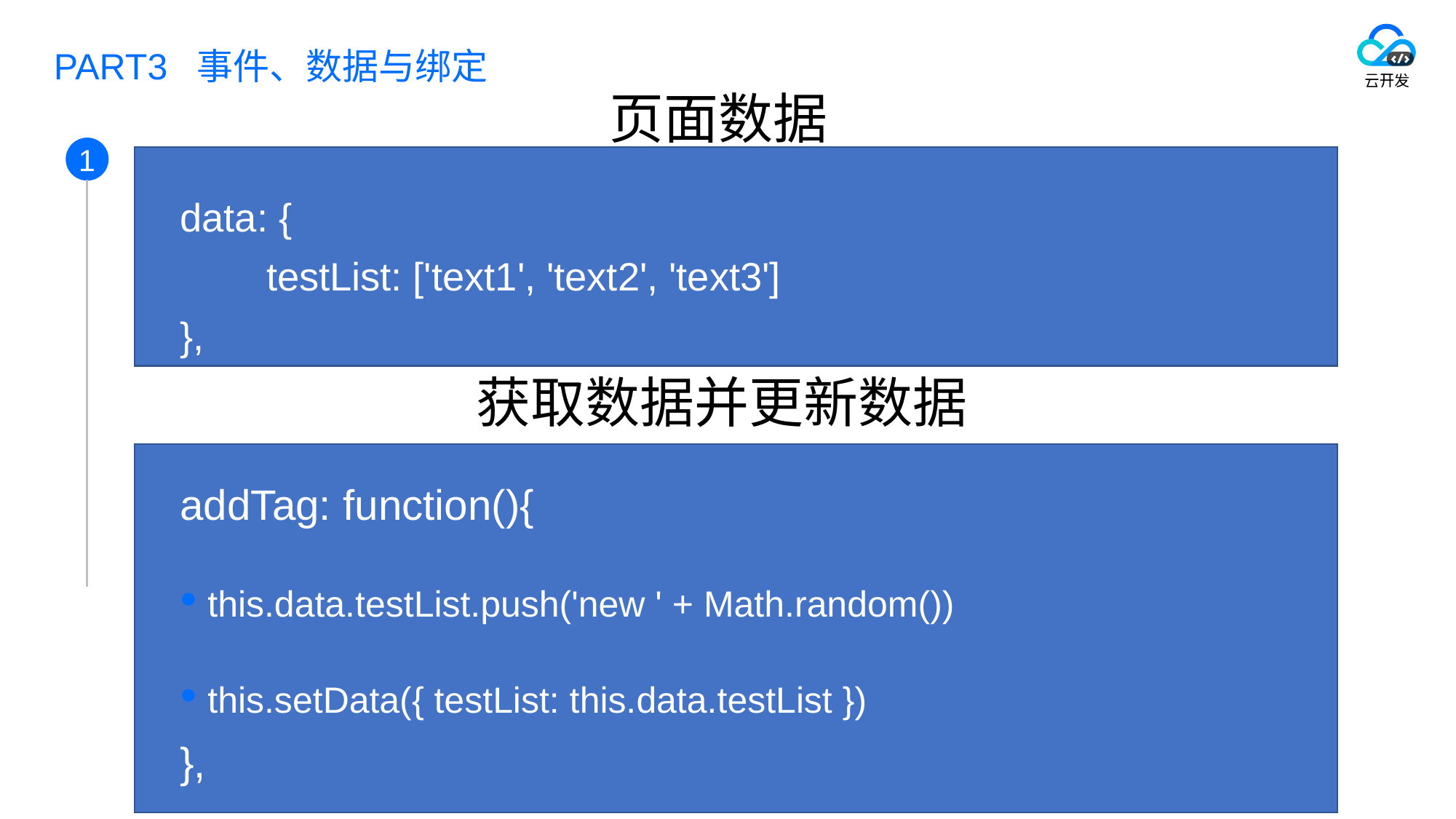

# PART3  事件、数据与绑定
页面数据

data: {
	testList: ['text1', 'text2', 'text3']
},

获取数据并更新数据

addTag: function(){
this.data.testList.push('new ' + Math.random())
this.setData({ testList: this.data.testList })
},